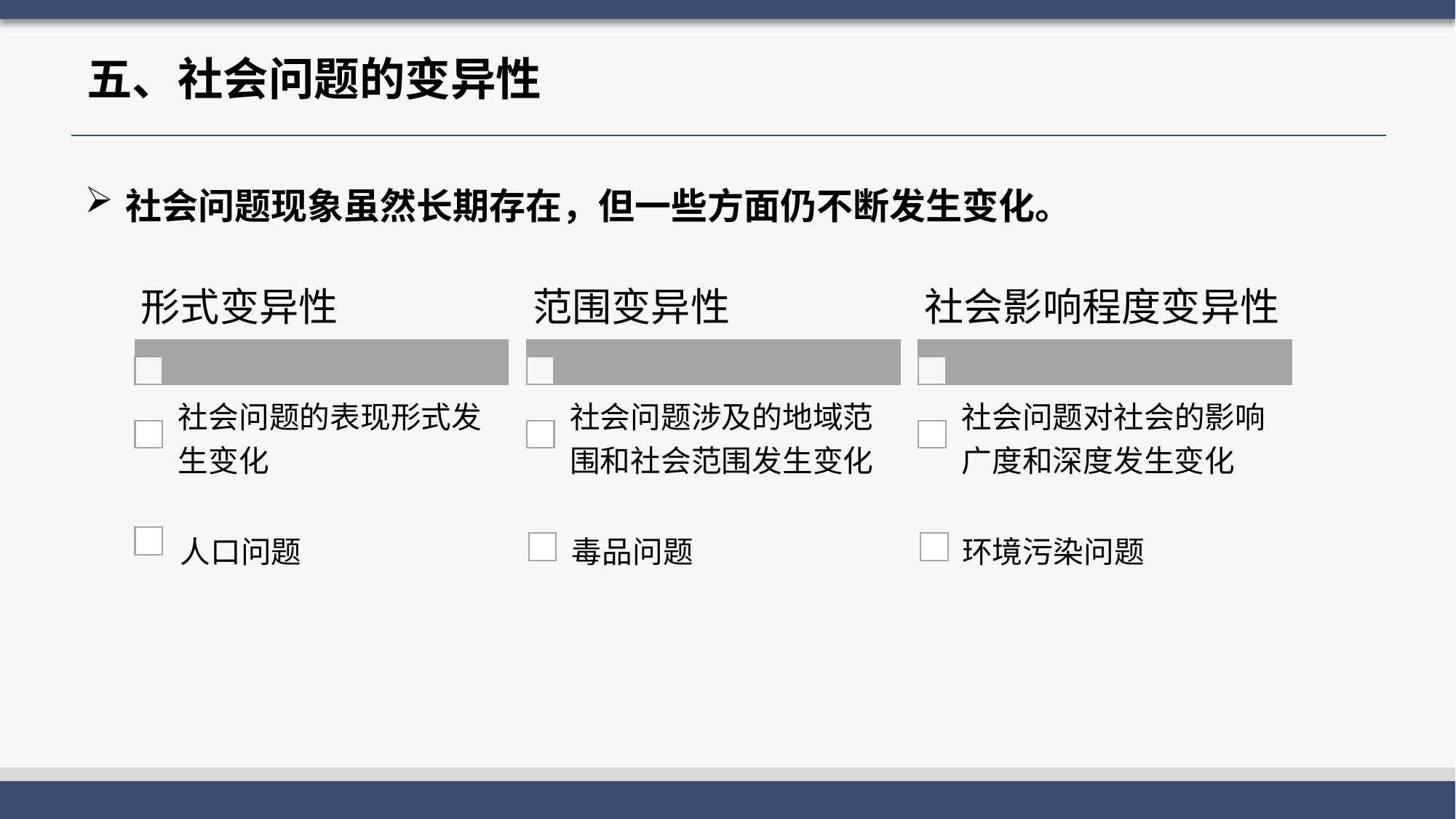

# 五、社会问题的变异性

社会问题现象虽然长期存在，但一些方面仍不断发生变化。

形式变异性
社会问题的表现形式发生变化
人口问题
范围变异性
社会问题涉及的地域范围和社会范围发生变化
毒品问题
社会影响程度变异性
社会问题对社会的影响广度和深度发生变化
环境污染问题